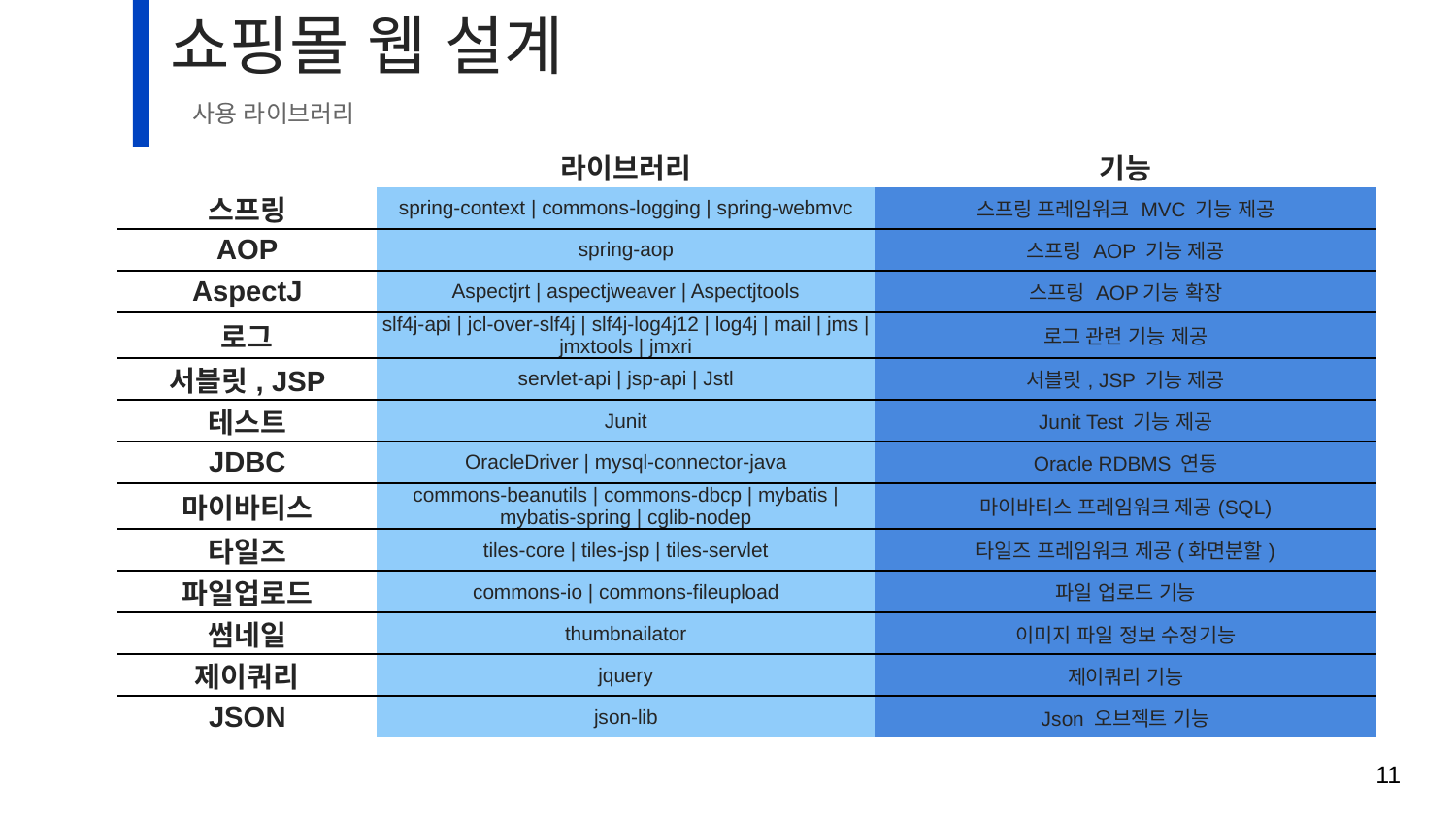

# 쇼핑몰 웹 설계
사용 라이브러리
|  | 라이브러리 | 기능 |
| --- | --- | --- |
| 스프링 | spring-context | commons-logging | spring-webmvc | 스프링 프레임워크 MVC 기능 제공 |
| AOP | spring-aop | 스프링 AOP 기능 제공 |
| AspectJ | Aspectjrt | aspectjweaver | Aspectjtools | 스프링 AOP기능 확장 |
| 로그 | slf4j-api | jcl-over-slf4j | slf4j-log4j12 | log4j | mail | jms | jmxtools | jmxri | 로그 관련 기능 제공 |
| 서블릿, JSP | servlet-api | jsp-api | Jstl | 서블릿, JSP 기능 제공 |
| 테스트 | Junit | Junit Test 기능 제공 |
| JDBC | OracleDriver | mysql-connector-java | Oracle RDBMS 연동 |
| 마이바티스 | commons-beanutils | commons-dbcp | mybatis | mybatis-spring | cglib-nodep | 마이바티스 프레임워크 제공(SQL) |
| 타일즈 | tiles-core | tiles-jsp | tiles-servlet | 타일즈 프레임워크 제공(화면분할) |
| 파일업로드 | commons-io | commons-fileupload | 파일 업로드 기능 |
| 썸네일 | thumbnailator | 이미지 파일 정보 수정기능 |
| 제이쿼리 | jquery | 제이쿼리 기능 |
| JSON | json-lib | Json 오브젝트 기능 |
11